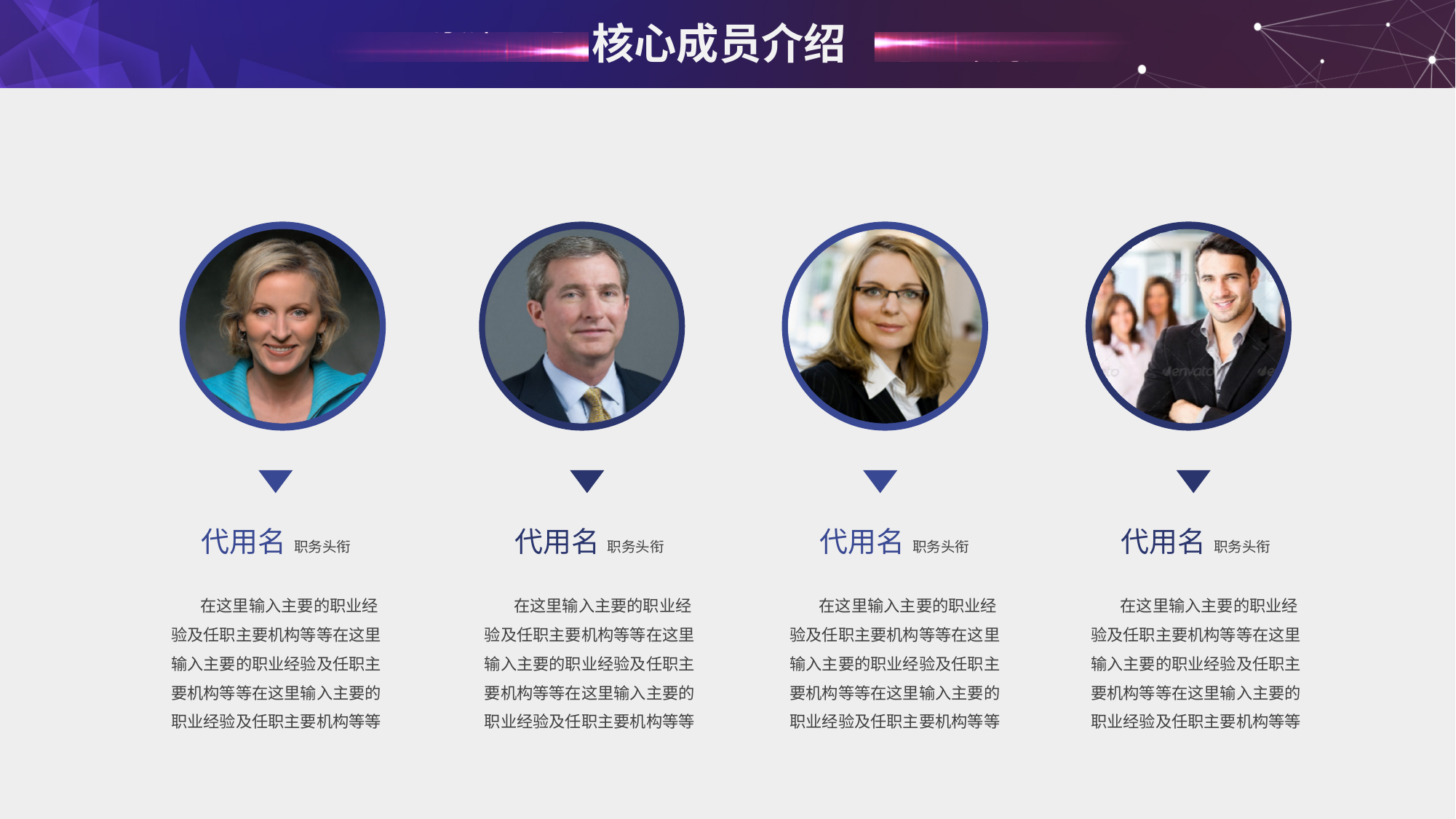

核心成员介绍

代用名
代用名
代用名
代用名
职务头衔
职务头衔
职务头衔
职务头衔
       在这里输入主要的职业经验及任职主要机构等等在这里输入主要的职业经验及任职主要机构等等在这里输入主要的职业经验及任职主要机构等等

       在这里输入主要的职业经验及任职主要机构等等在这里输入主要的职业经验及任职主要机构等等在这里输入主要的职业经验及任职主要机构等等

       在这里输入主要的职业经验及任职主要机构等等在这里输入主要的职业经验及任职主要机构等等在这里输入主要的职业经验及任职主要机构等等

       在这里输入主要的职业经验及任职主要机构等等在这里输入主要的职业经验及任职主要机构等等在这里输入主要的职业经验及任职主要机构等等

延迟付